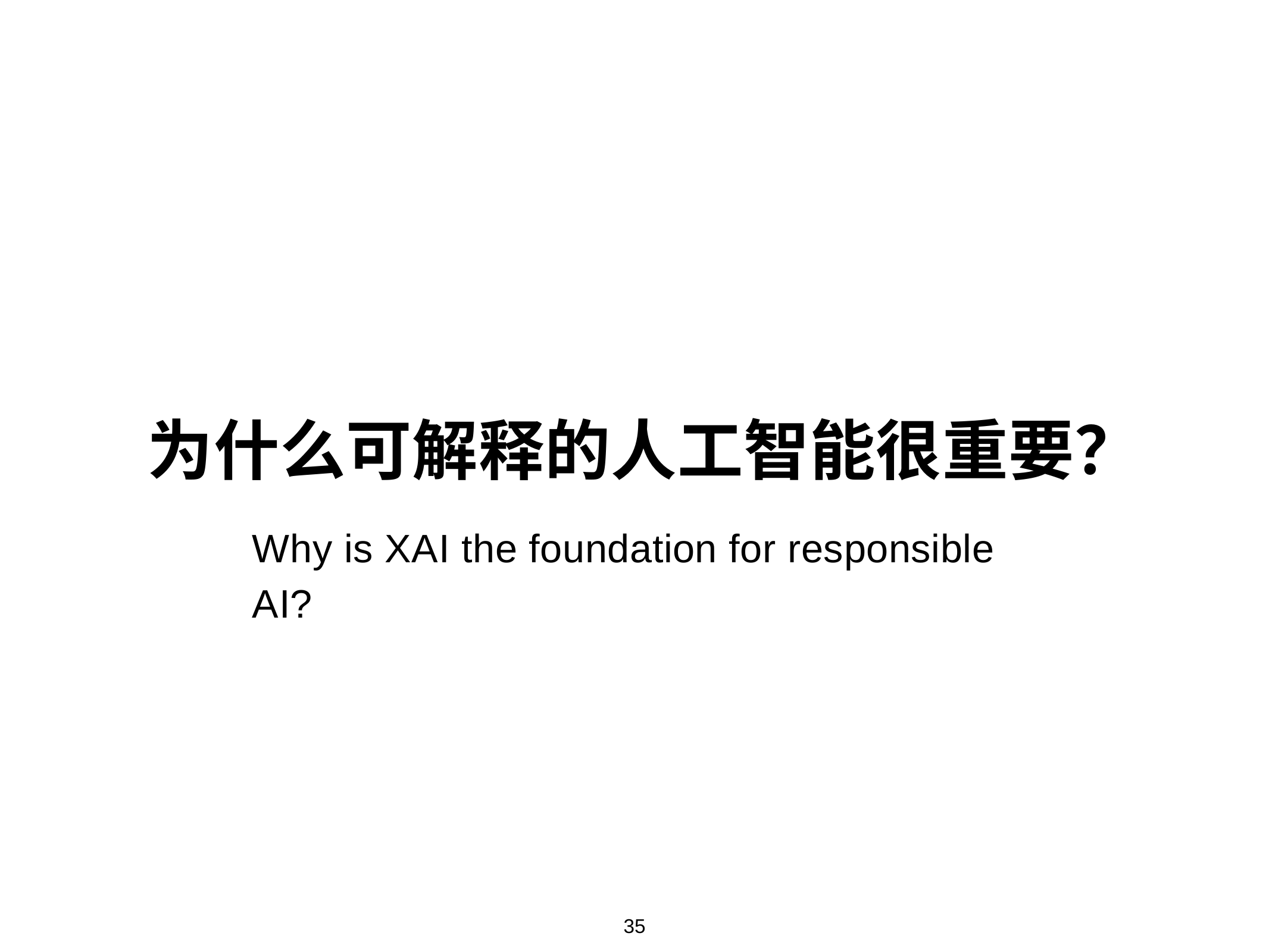

为什么可解释的人工智能很重要？
Why is XAI the foundation for responsible AI?
35